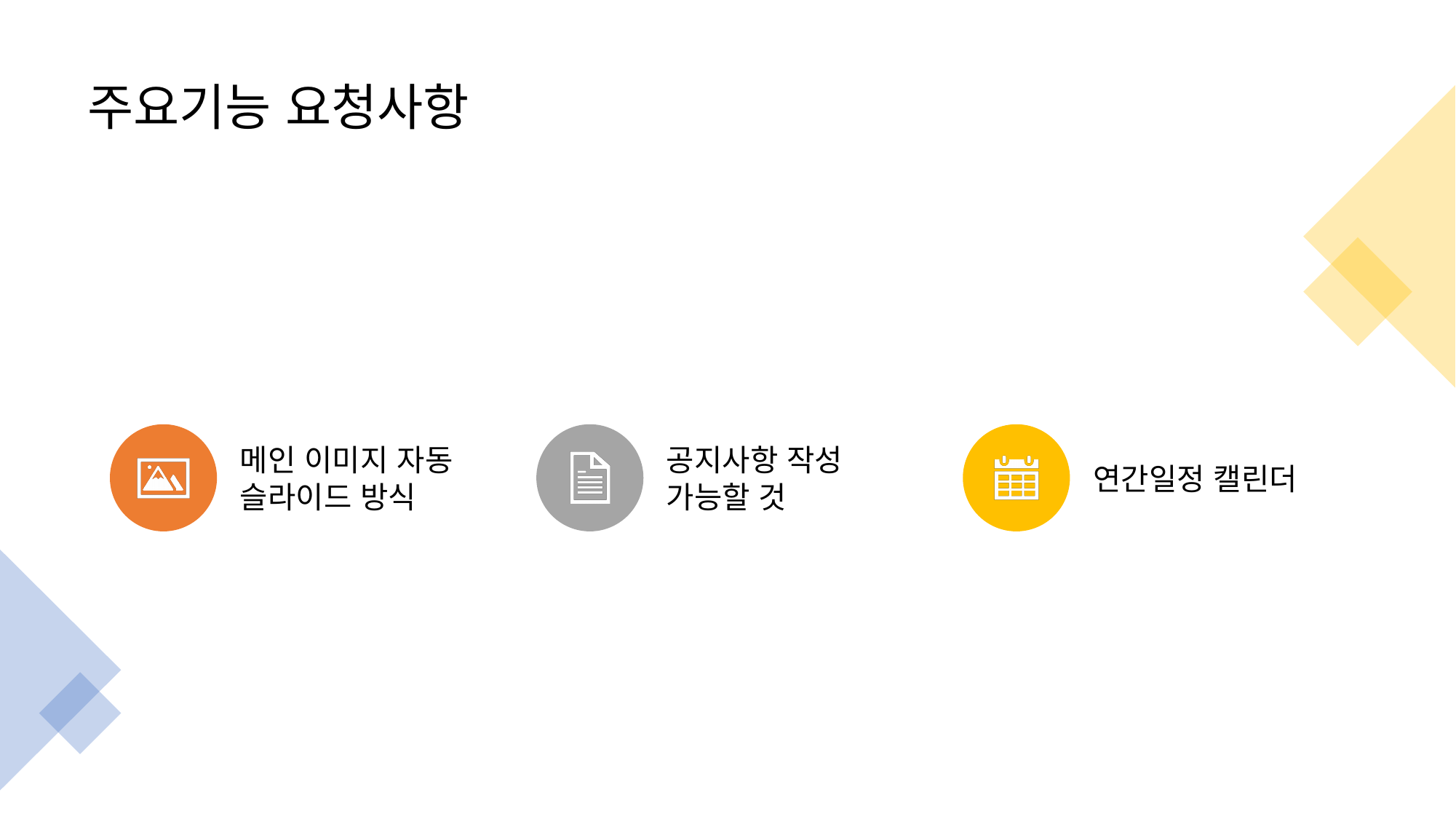

주요기능 요청사항

메인 이미지 자동 슬라이드 방식
공지사항 작성 가능할 것
연간일정 캘린더